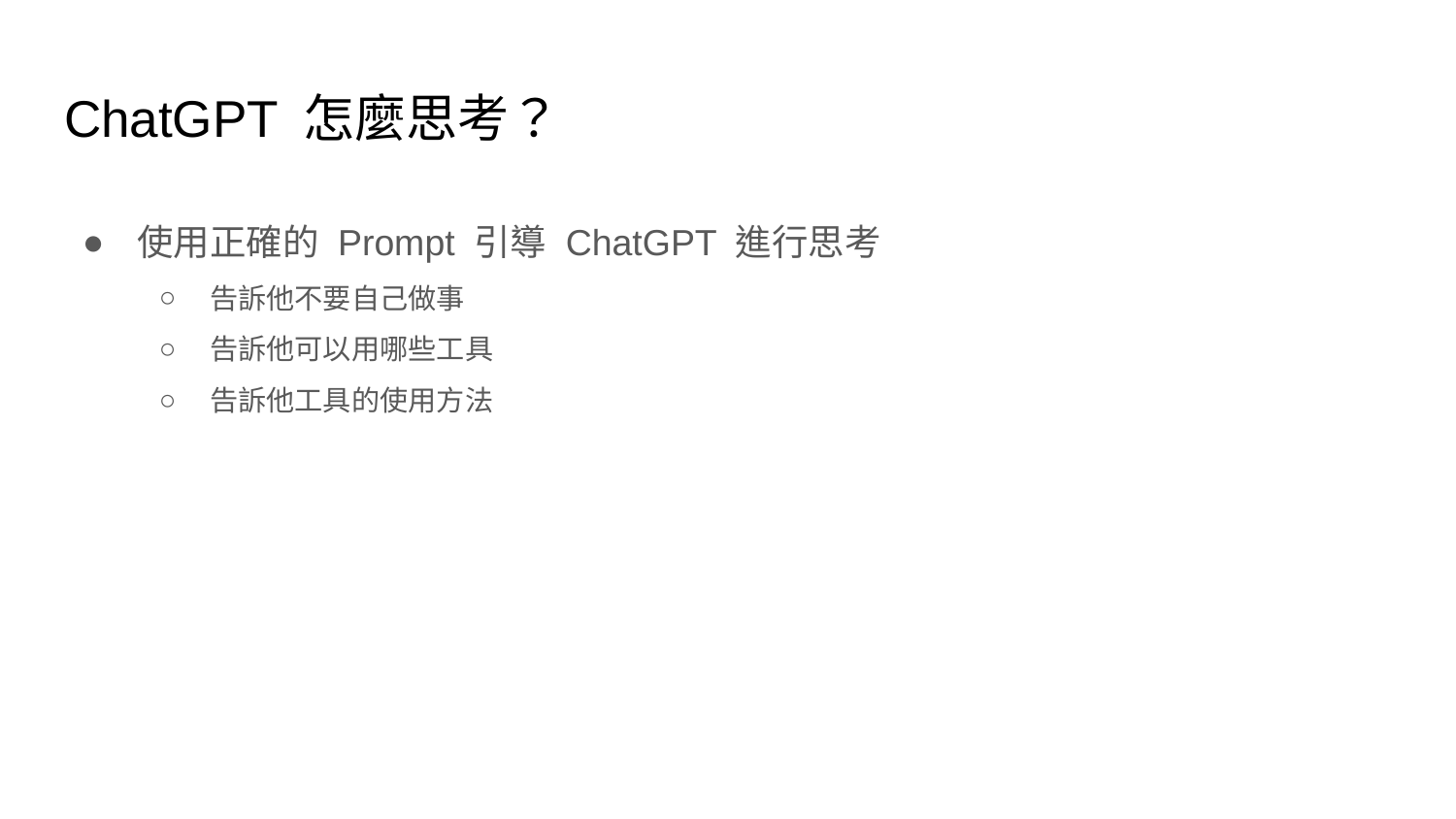

# ChatGPT 怎麼思考？
使用正確的 Prompt 引導 ChatGPT 進行思考
告訴他不要自己做事
告訴他可以用哪些工具
告訴他工具的使用方法